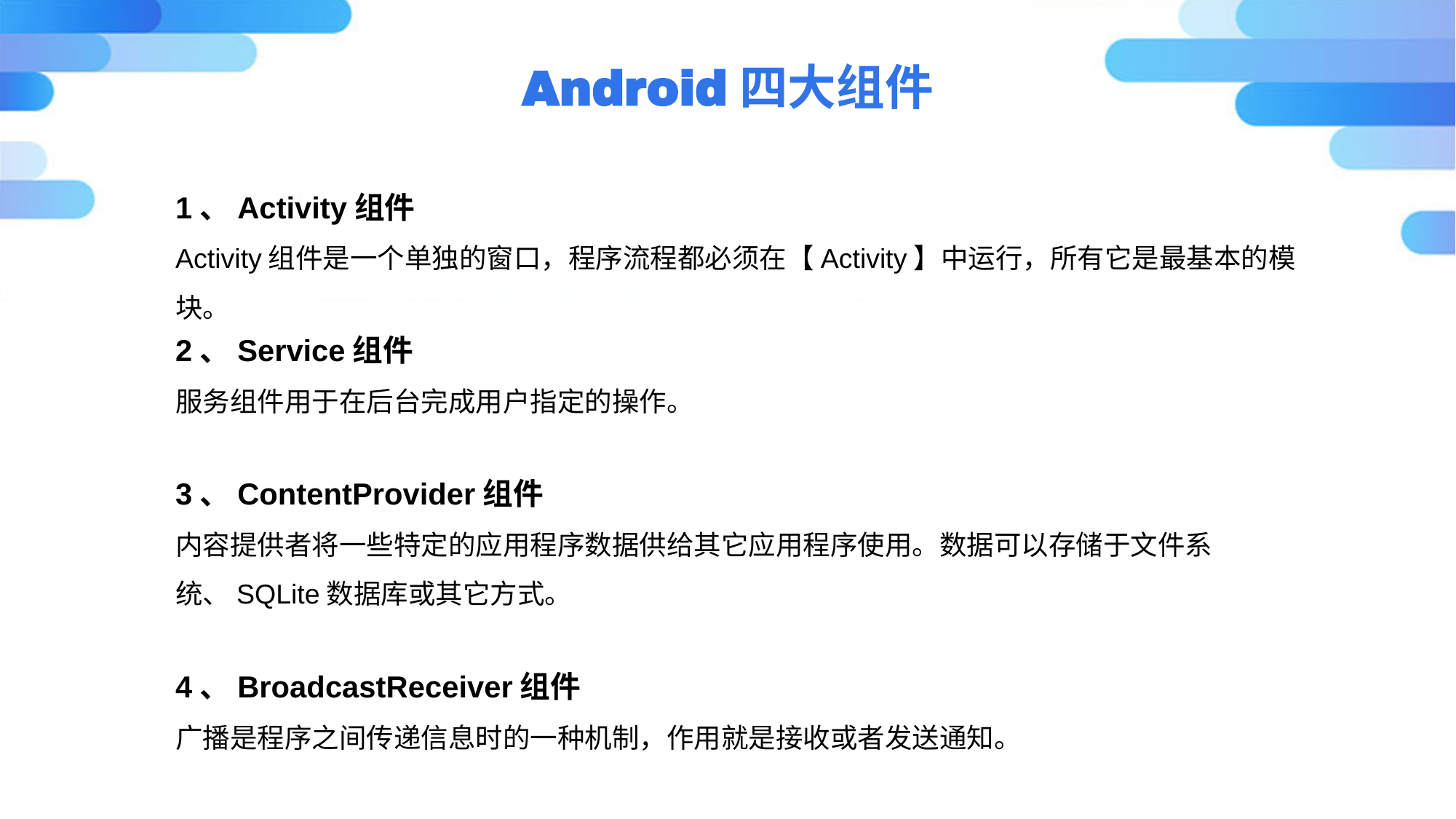

# Android四大组件
1、Activity组件
Activity组件是一个单独的窗口，程序流程都必须在【Activity】中运行，所有它是最基本的模块。
2、Service组件
服务组件用于在后台完成用户指定的操作。
3、ContentProvider组件
内容提供者将一些特定的应用程序数据供给其它应用程序使用。数据可以存储于文件系统、SQLite数据库或其它方式。
4、BroadcastReceiver组件
广播是程序之间传递信息时的一种机制，作用就是接收或者发送通知。